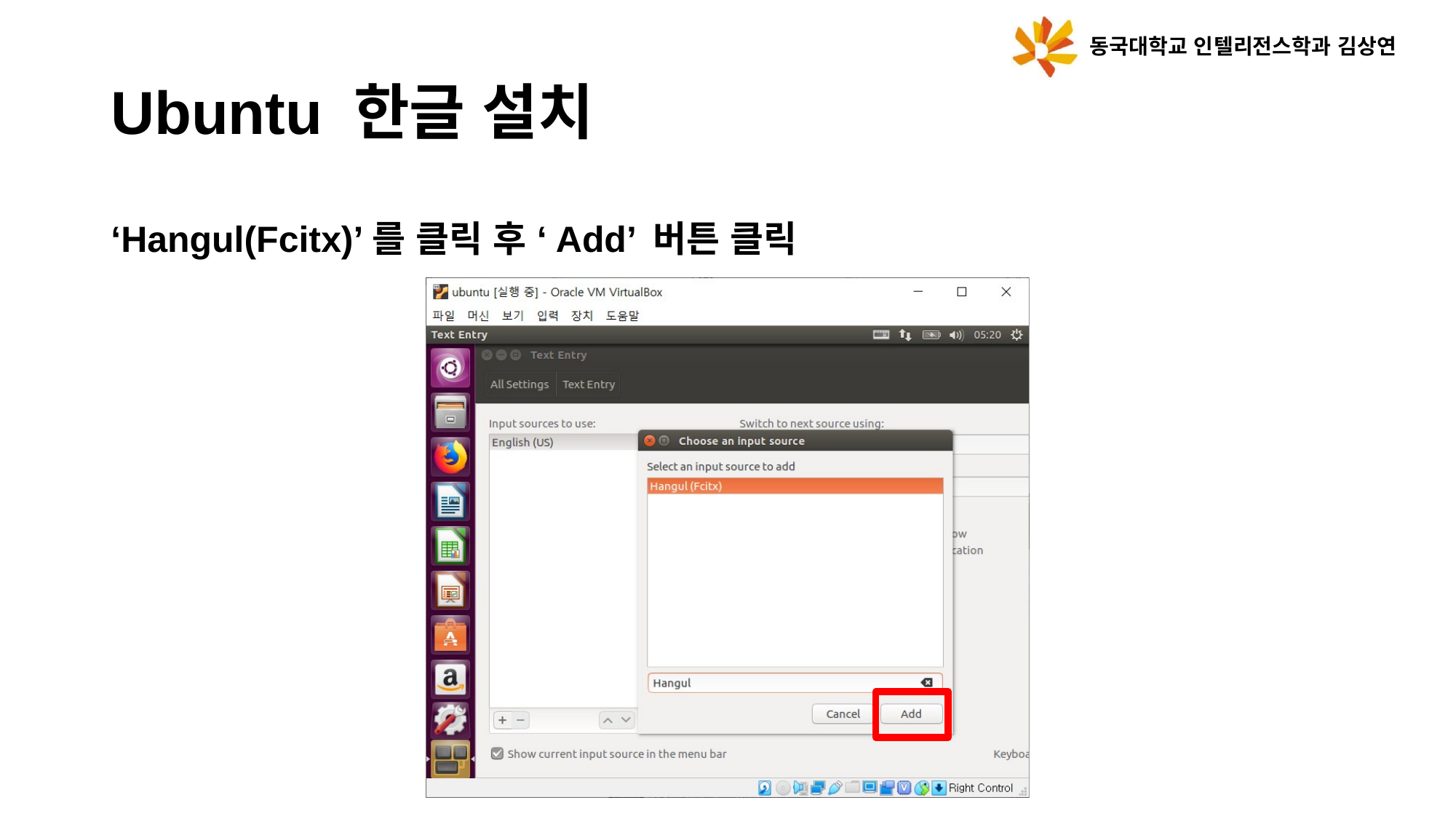

동국대학교 인텔리전스학과 김상연
Ubuntu 한글 설치
‘Hangul(Fcitx)’를 클릭 후 ‘Add’ 버튼 클릭